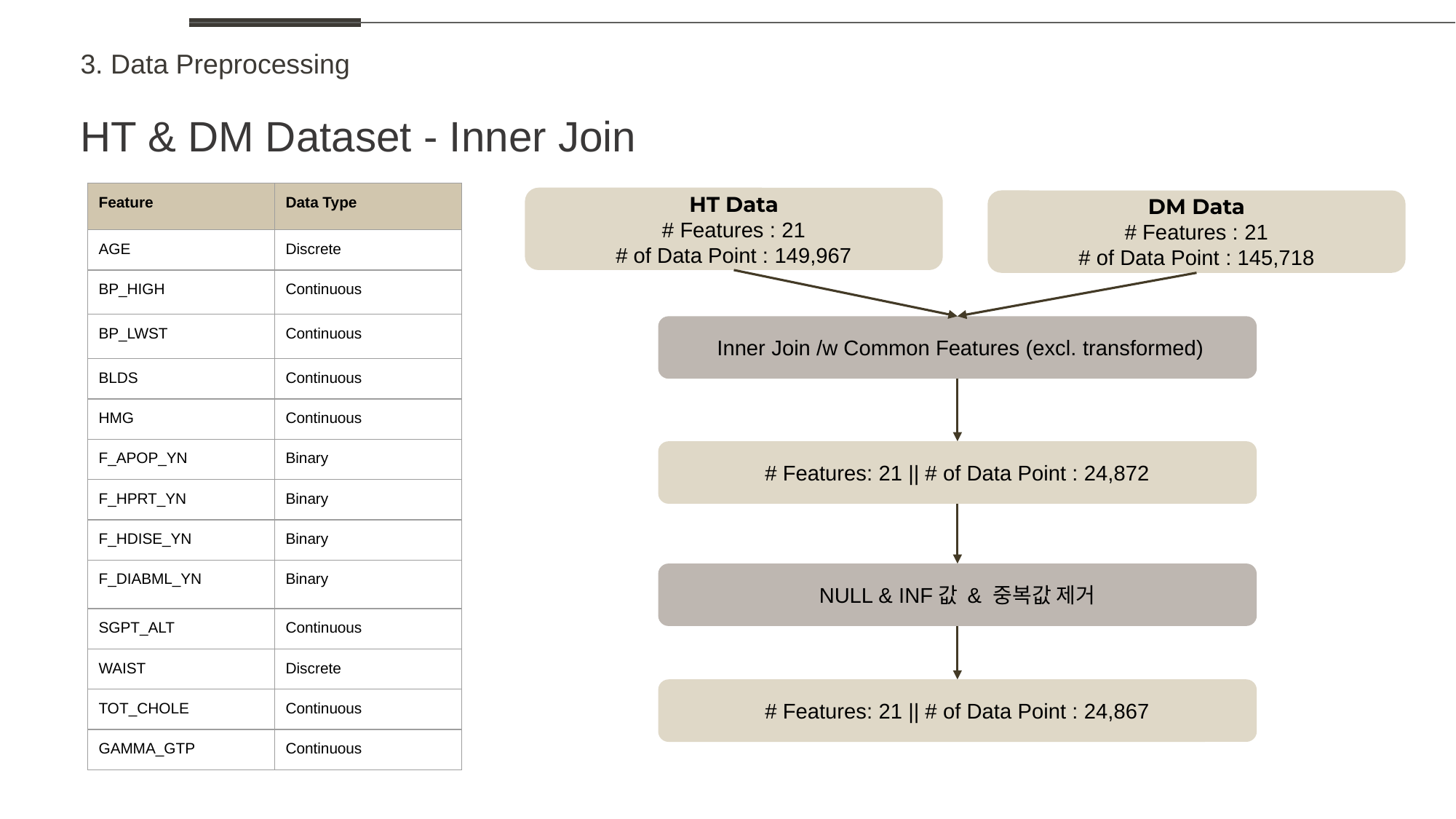

3. Data Preprocessing
HT & DM Dataset - Inner Join

| Feature | Data Type |
| --- | --- |
| AGE | Discrete |
| BP\_HIGH | Continuous |
| BP\_LWST | Continuous |
| BLDS | Continuous |
| HMG | Continuous |
| F\_APOP\_YN | Binary |
| F\_HPRT\_YN | Binary |
| F\_HDISE\_YN | Binary |
| F\_DIABML\_YN | Binary |
| SGPT\_ALT | Continuous |
| WAIST | Discrete |
| TOT\_CHOLE | Continuous |
| GAMMA\_GTP | Continuous |
HT Data
# Features : 21
# of Data Point : 149,967
DM Data
# Features : 21
# of Data Point : 145,718
 Inner Join /w Common Features (excl. transformed)
# Features: 21 || # of Data Point : 24,872
NULL & INF값 & 중복값 제거
# Features: 21 || # of Data Point : 24,867